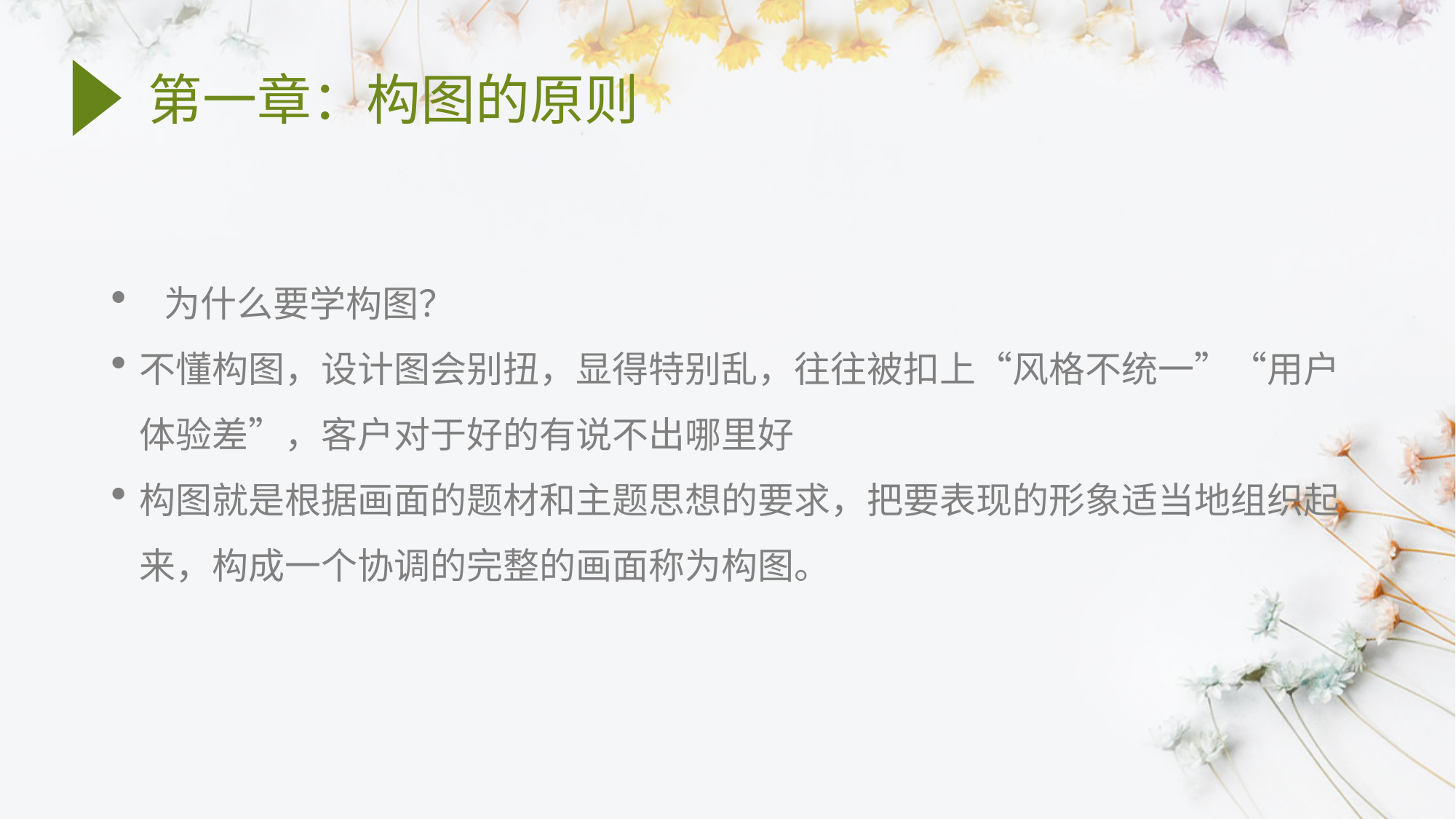

# 第一章：构图的原则
  为什么要学构图？
不懂构图，设计图会别扭，显得特别乱，往往被扣上“风格不统一”“用户体验差”，客户对于好的有说不出哪里好
构图就是根据画面的题材和主题思想的要求，把要表现的形象适当地组织起来，构成一个协调的完整的画面称为构图。